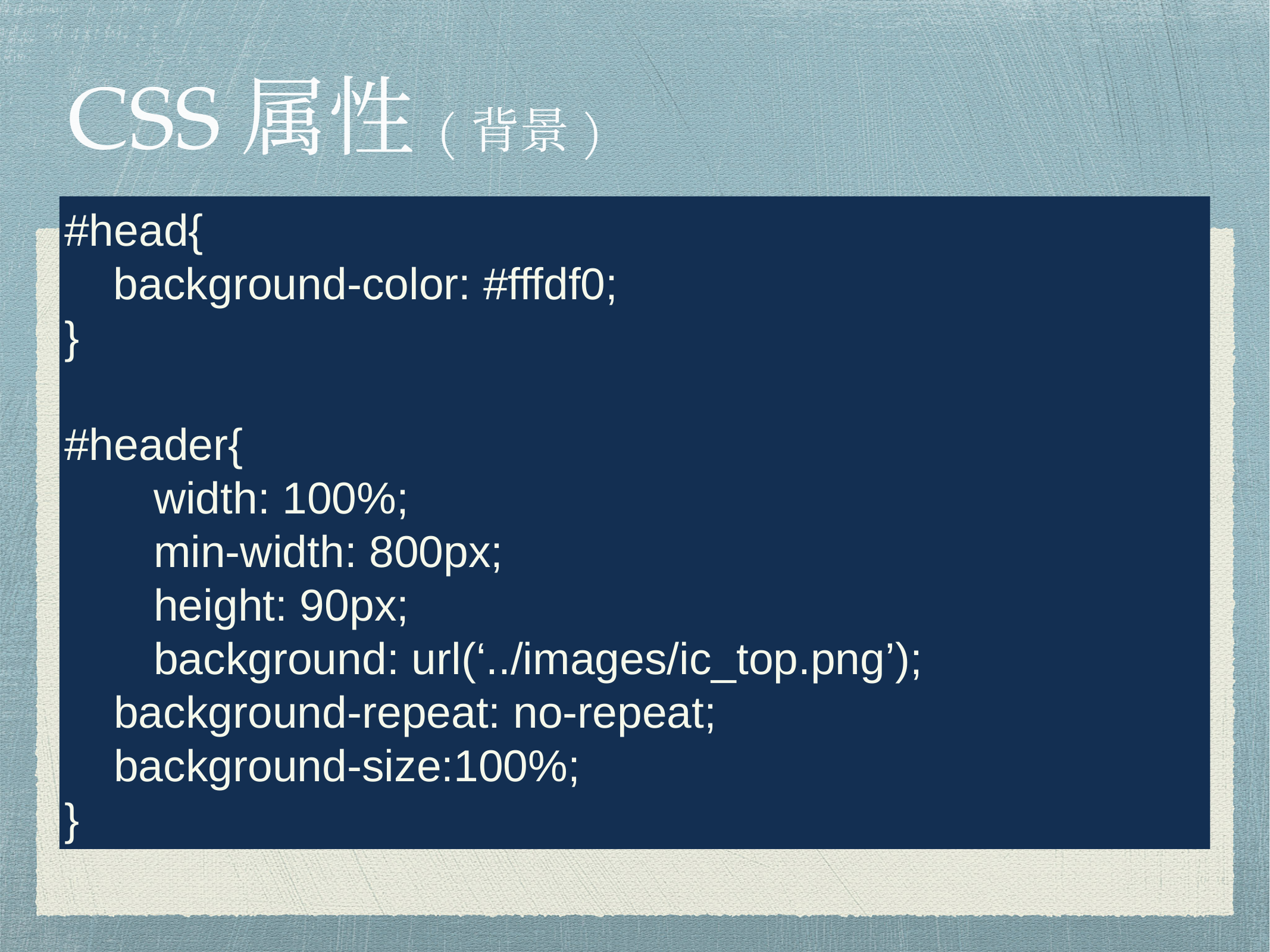

# CSS属性(背景)
#head{
    background-color: #fffdf0;
}

#header{
	width: 100%;
	min-width: 800px;
	height: 90px;
	background: url(‘../images/ic_top.png’);
    background-repeat: no-repeat;
    background-size:100%;
}